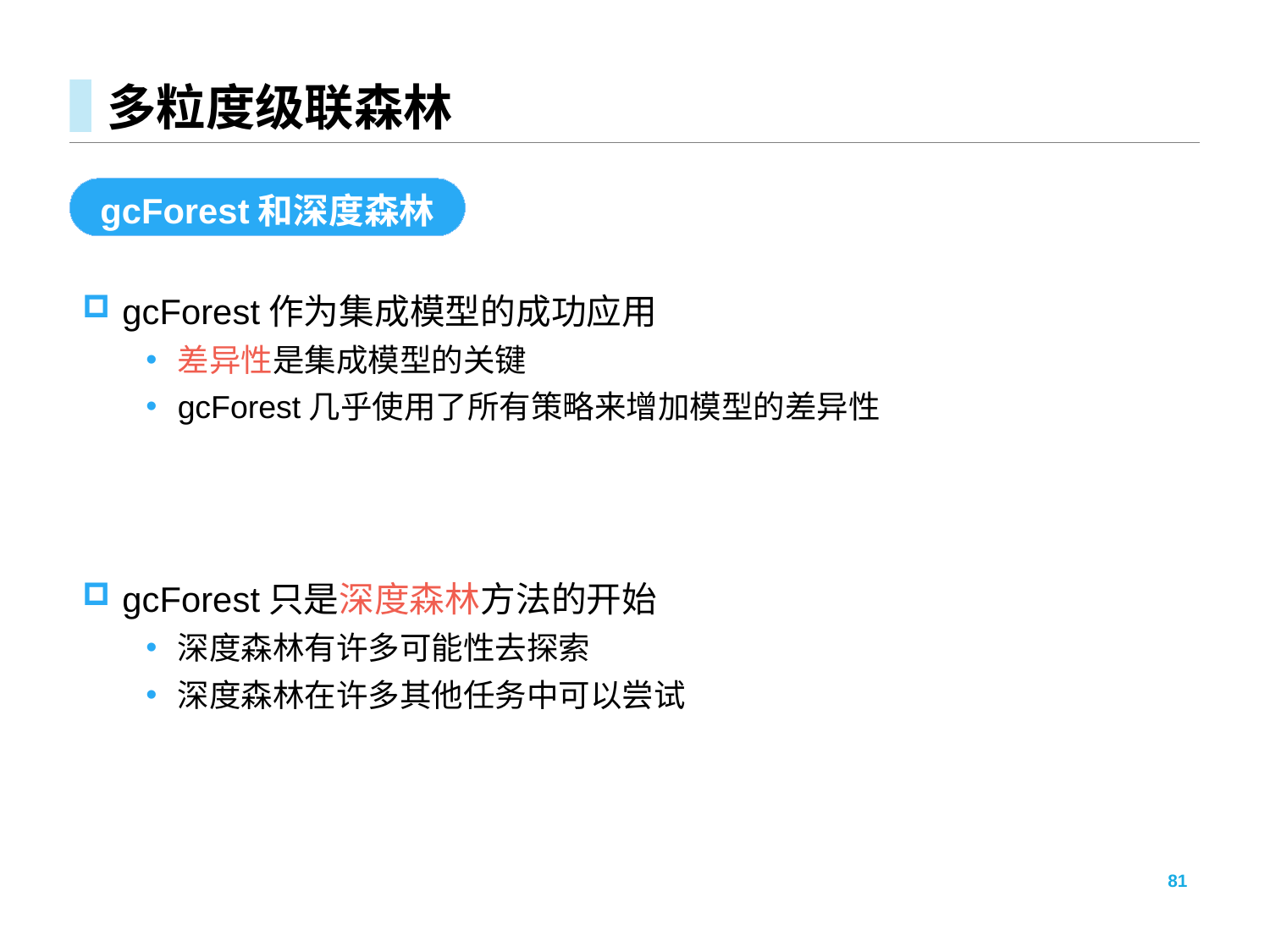

# 多粒度级联森林
gcForest和深度森林
gcForest作为集成模型的成功应用
差异性是集成模型的关键
gcForest几乎使用了所有策略来增加模型的差异性
gcForest只是深度森林方法的开始
深度森林有许多可能性去探索
深度森林在许多其他任务中可以尝试
81